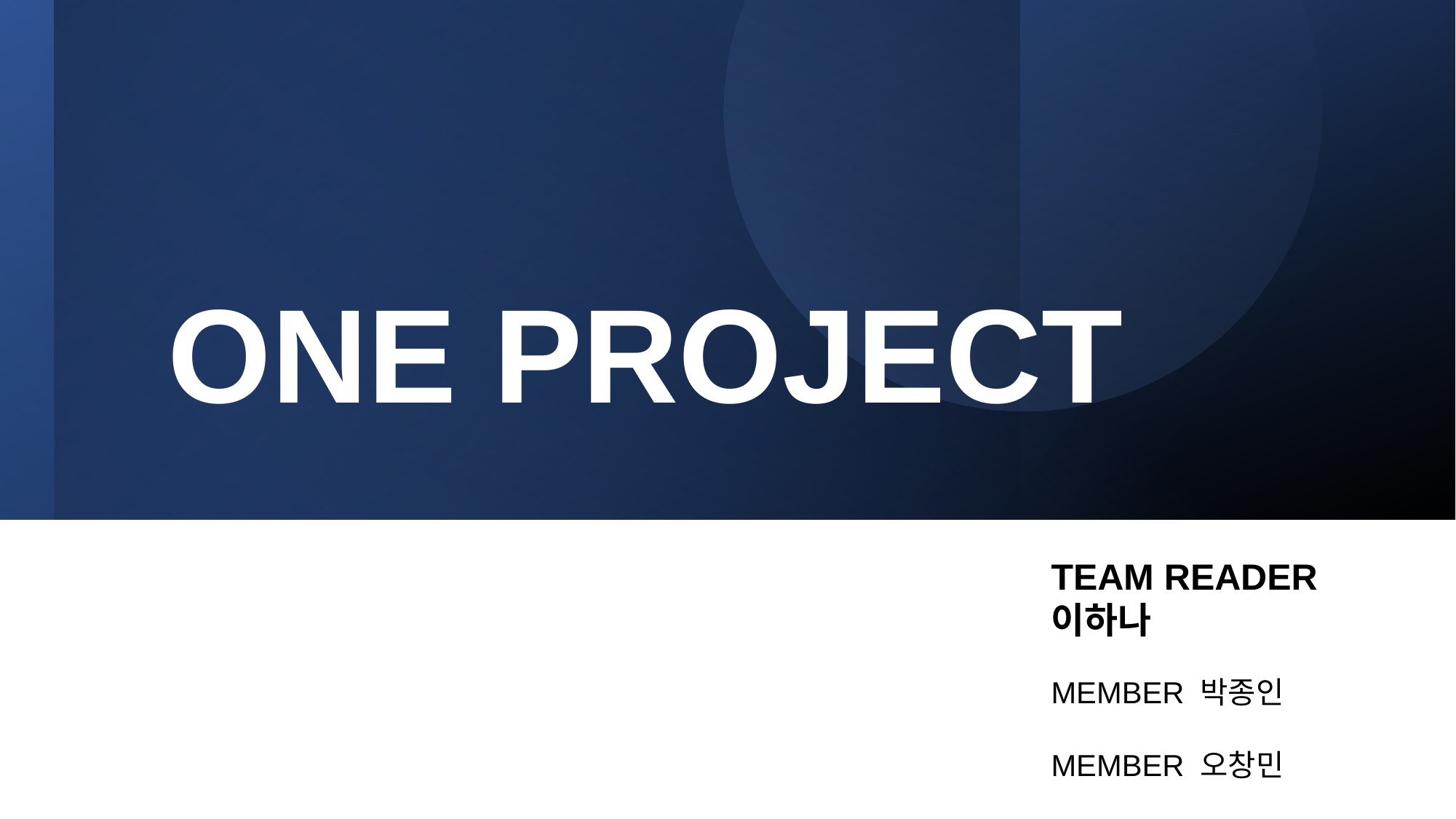

# ONE PROJECT
TEAM READER 이하나

MEMBER 박종인

MEMBER 오창민